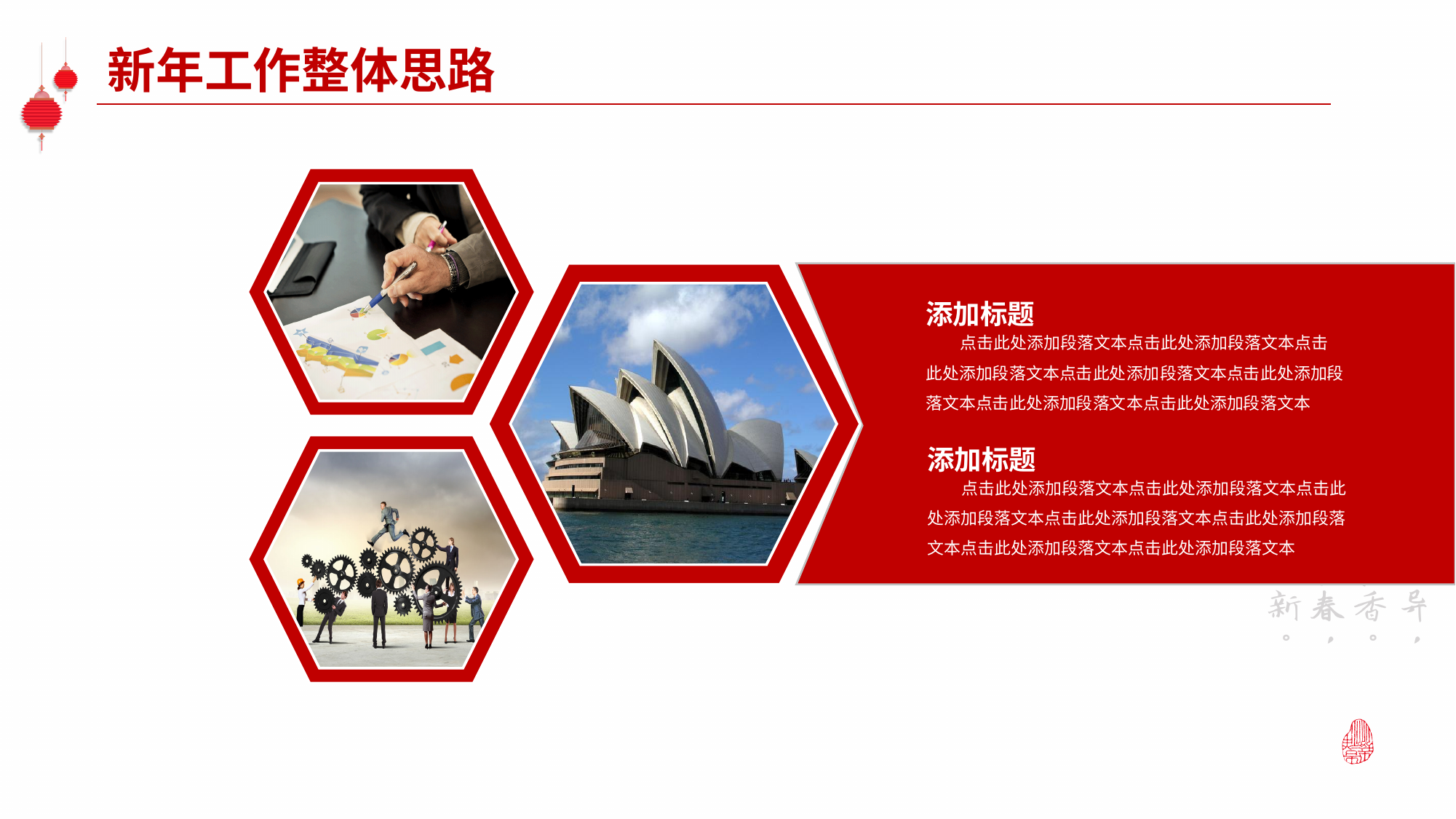

新年工作整体思路

添加标题
        点击此处添加段落文本点击此处添加段落文本点击此处添加段落文本点击此处添加段落文本点击此处添加段落文本点击此处添加段落文本点击此处添加段落文本
添加标题

        点击此处添加段落文本点击此处添加段落文本点击此处添加段落文本点击此处添加段落文本点击此处添加段落文本点击此处添加段落文本点击此处添加段落文本